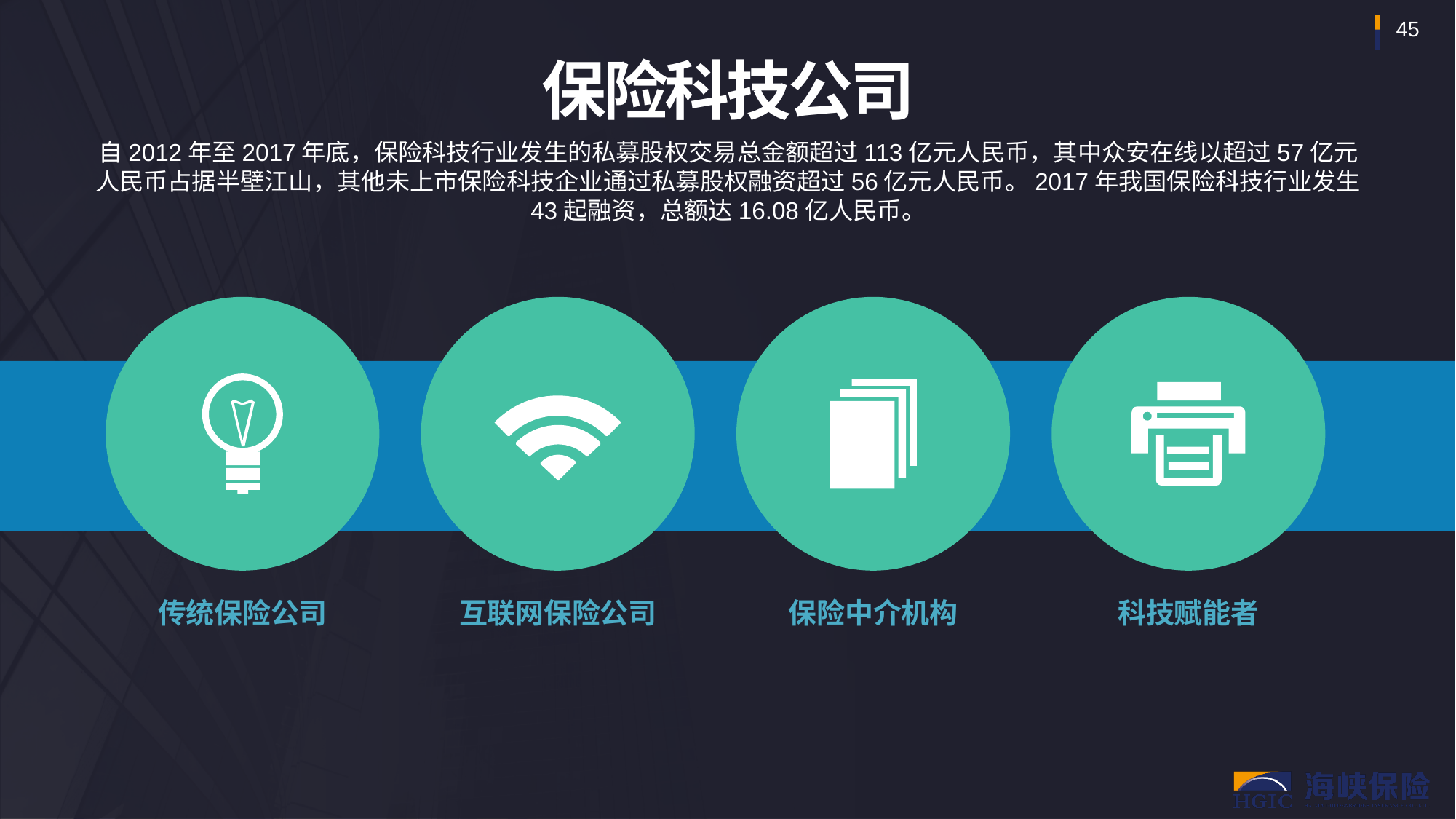

保险科技公司
自2012年至2017年底，保险科技行业发生的私募股权交易总金额超过113亿元人民币，其中众安在线以超过57亿元人民币占据半壁江山，其他未上市保险科技企业通过私募股权融资超过56亿元人民币。2017年我国保险科技行业发生43起融资，总额达16.08亿人民币。

传统保险公司
互联网保险公司
保险中介机构
科技赋能者